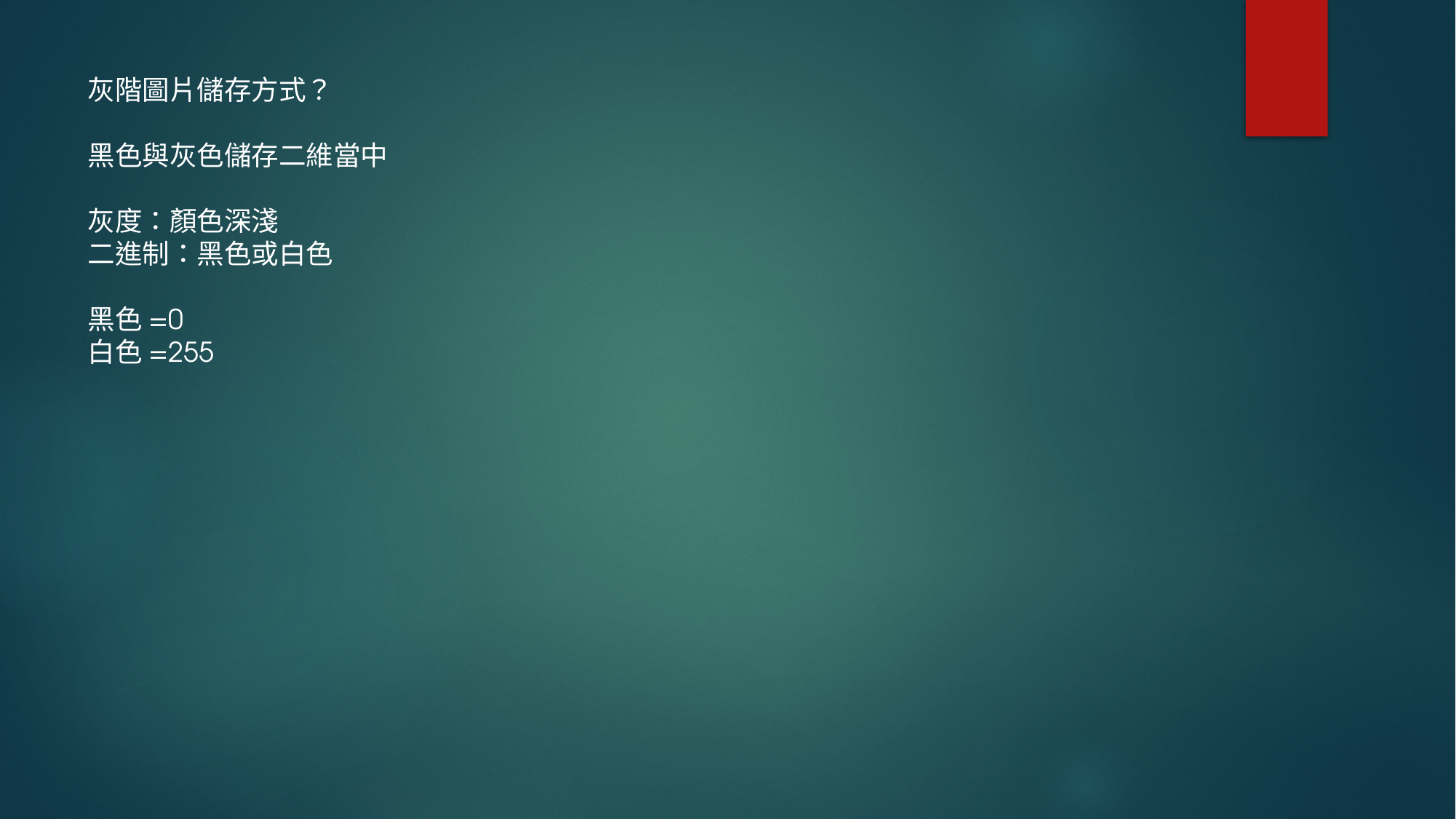

灰階圖片儲存方式？

黑色與灰色儲存二維當中

灰度：顏色深淺
二進制：黑色或白色

黑色=0
白色=255